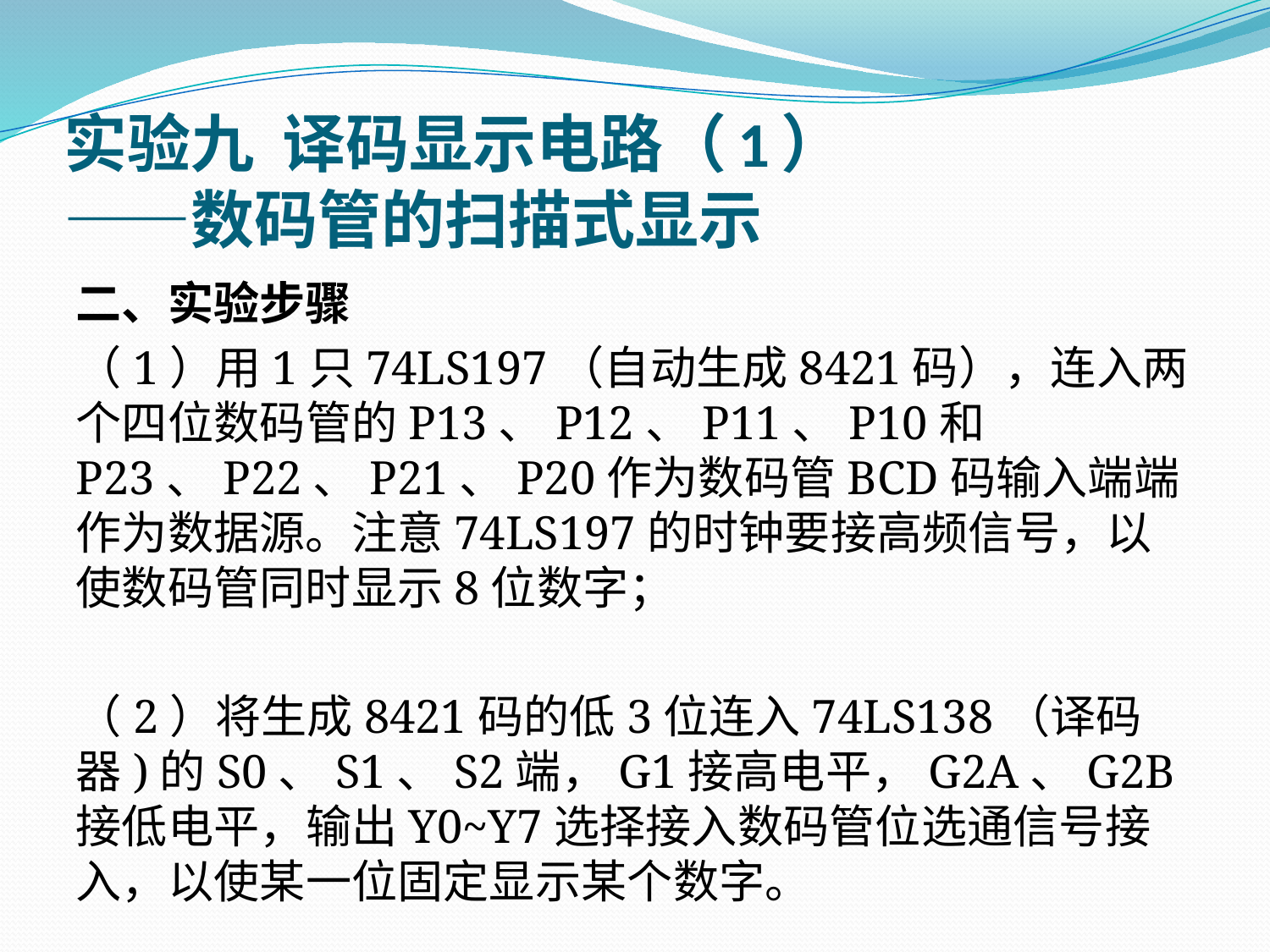

# 实验九  译码显示电路（1） ——数码管的扫描式显示
二、实验步骤
（1）用1只74LS197（自动生成8421码），连入两个四位数码管的P13、P12、P11、P10和P23、P22、P21、P20作为数码管BCD码输入端端作为数据源。注意74LS197的时钟要接高频信号，以使数码管同时显示8位数字；

（2）将生成8421码的低3位连入74LS138（译码器)的S0、S1、S2端，G1接高电平，G2A、G2B接低电平，输出Y0~Y7选择接入数码管位选通信号接入，以使某一位固定显示某个数字。